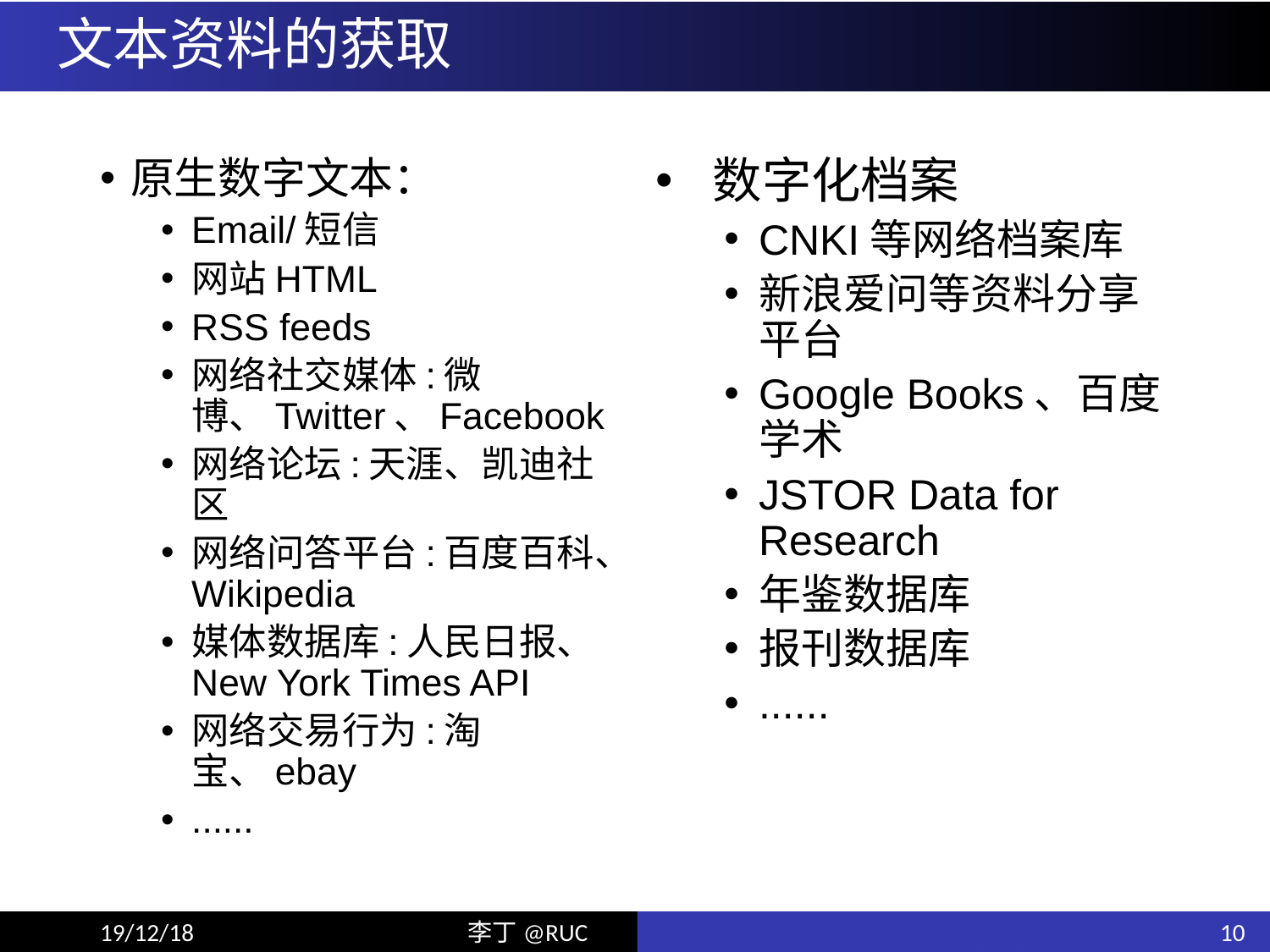

# 文本资料的获取
原生数字文本：
Email/短信
网站HTML
RSS feeds
网络社交媒体:微博、Twitter、Facebook
网络论坛:天涯、凯迪社区
网络问答平台:百度百科、Wikipedia
媒体数据库:人民日报、New York Times API
网络交易行为:淘宝、ebay
......
 数字化档案
CNKI等网络档案库
新浪爱问等资料分享平台
Google Books、百度学术
JSTOR Data for Research
年鉴数据库
报刊数据库
......

10
19/12/18
李丁@RUC